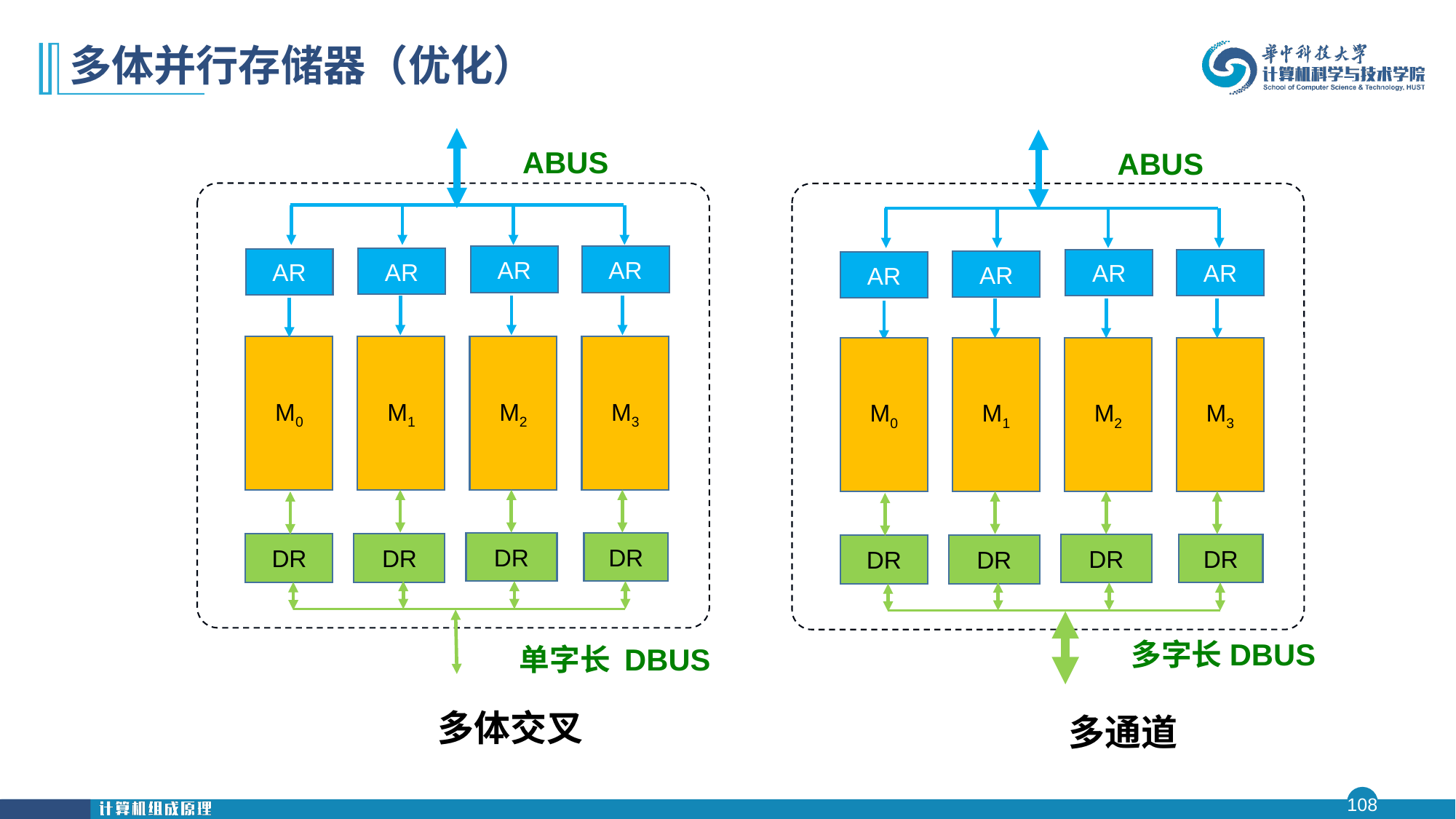

# 多体并行存储器（优化）
ABUS
ABUS

AR
AR
AR
AR
AR
AR
AR
AR
M0
M1
M2
M3
M0
M1
M2
M3
DR
DR
DR
DR
DR
DR
DR
DR
多字长DBUS
单字长 DBUS
多体交叉
多通道